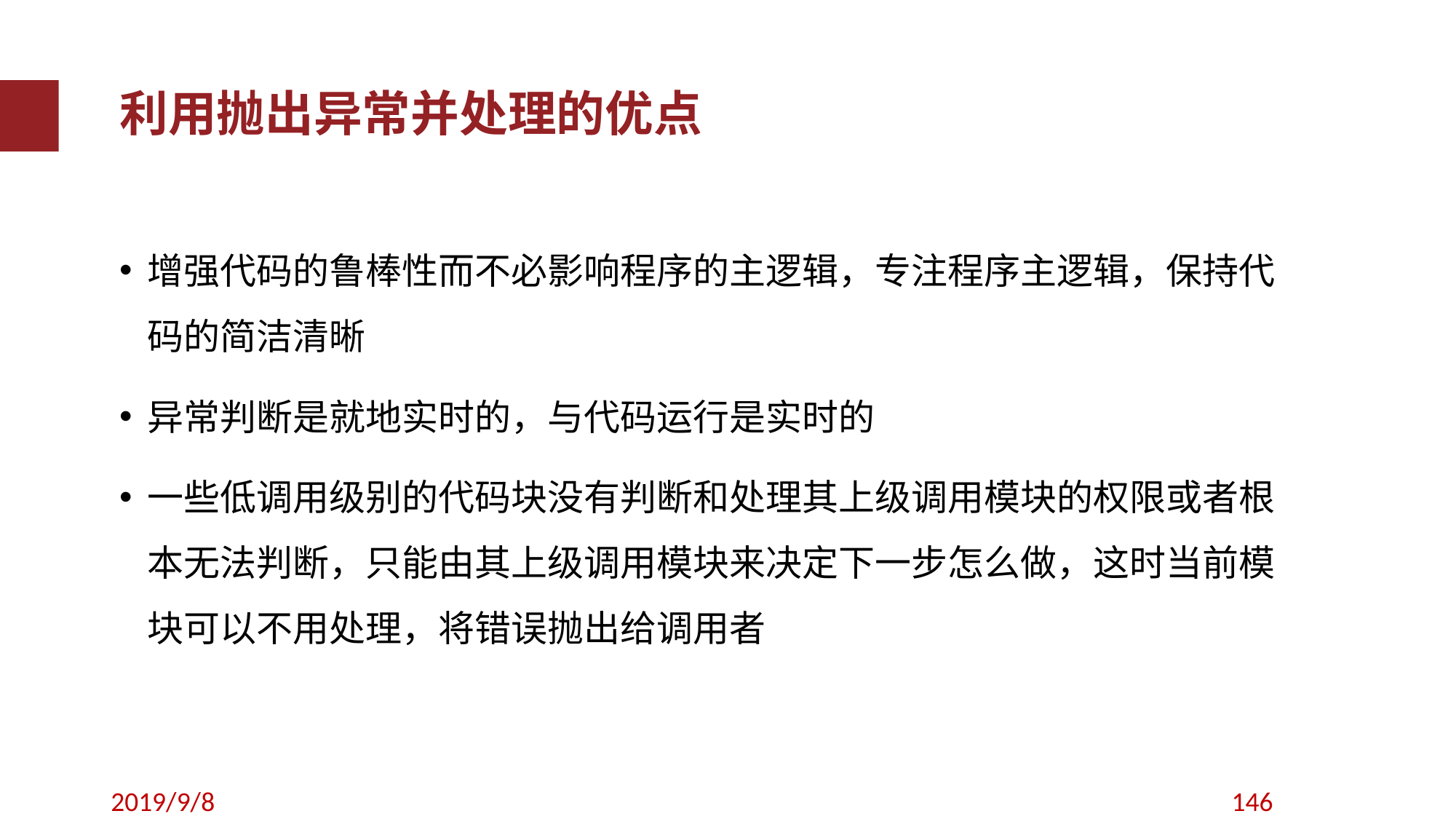

利用抛出异常并处理的优点

增强代码的鲁棒性而不必影响程序的主逻辑，专注程序主逻辑，保持代码的简洁清晰
异常判断是就地实时的，与代码运行是实时的
一些低调用级别的代码块没有判断和处理其上级调用模块的权限或者根本无法判断，只能由其上级调用模块来决定下一步怎么做，这时当前模块可以不用处理，将错误抛出给调用者

2019/9/8
146